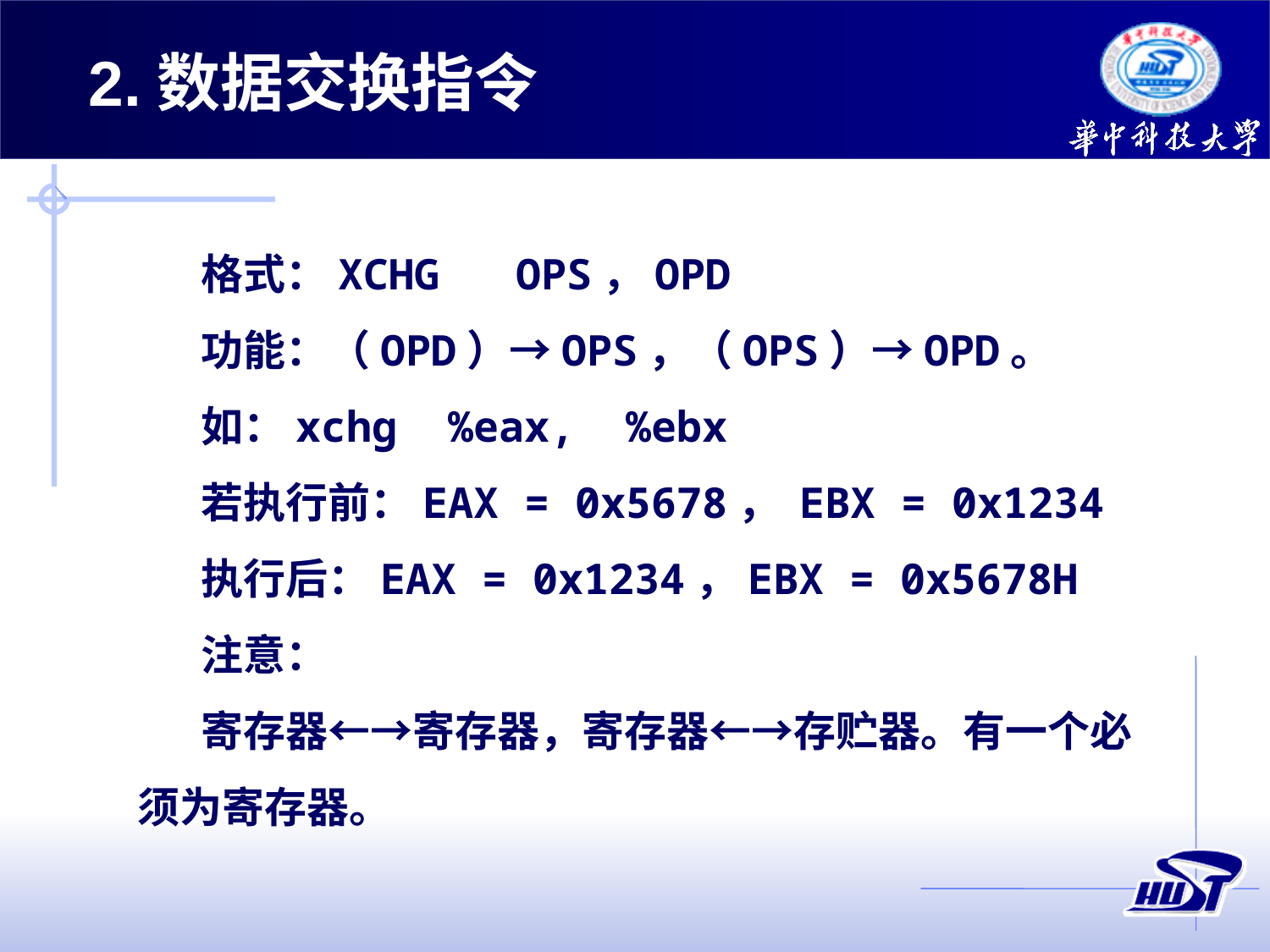

2.数据交换指令
格式：XCHG   OPS，OPD
功能：（OPD）→OPS，（OPS）→OPD。
如：xchg  %eax,  %ebx
若执行前：EAX = 0x5678， EBX = 0x1234
执行后：EAX = 0x1234，EBX = 0x5678H
注意：
寄存器←→寄存器，寄存器←→存贮器。有一个必须为寄存器。